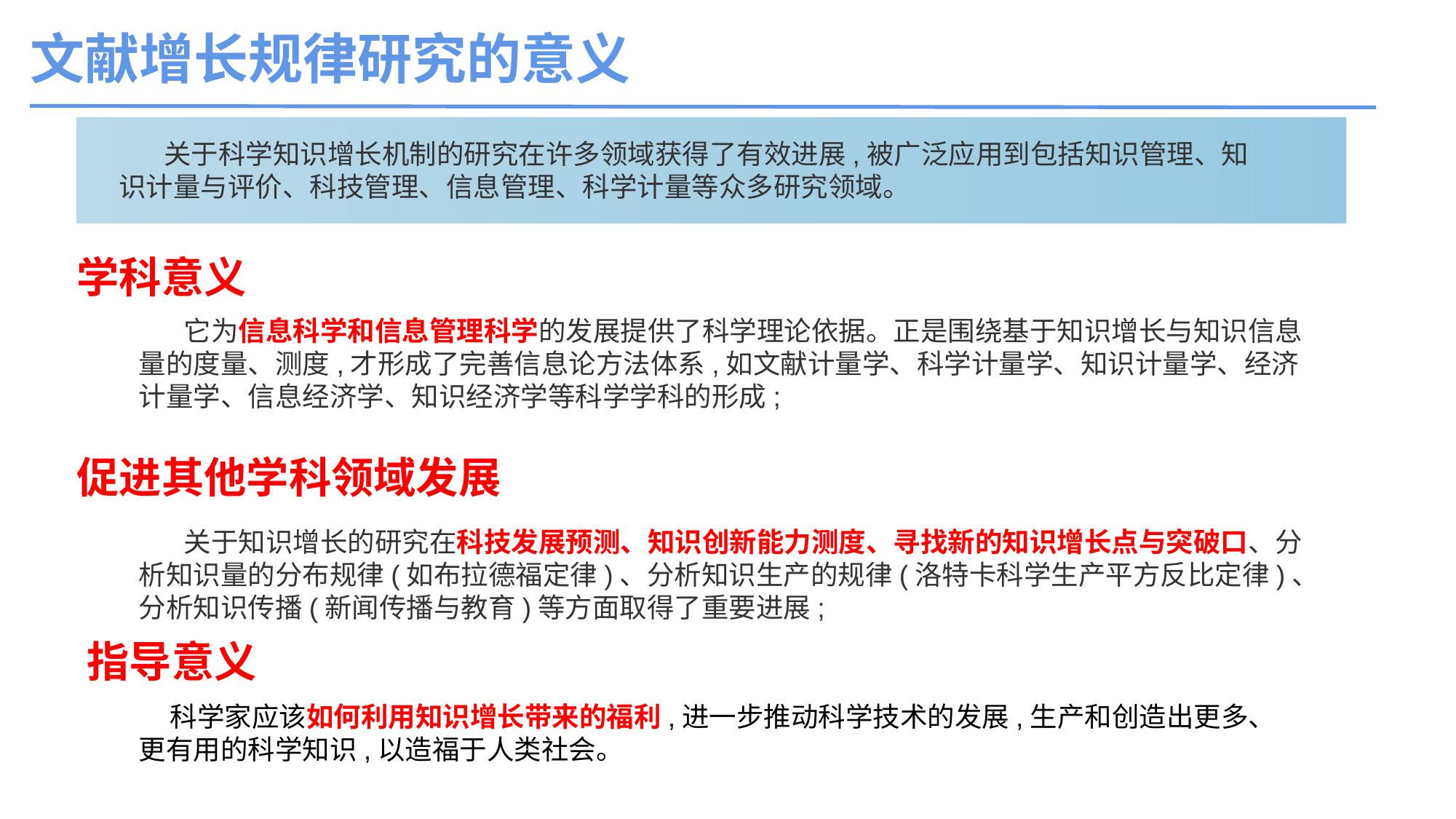

文献增长规律研究的意义

关于科学知识增长机制的研究在许多领域获得了有效进展,被广泛应用到包括知识管理、知识计量与评价、科技管理、信息管理、科学计量等众多研究领域。
学科意义
它为信息科学和信息管理科学的发展提供了科学理论依据。正是围绕基于知识增长与知识信息量的度量、测度,才形成了完善信息论方法体系,如文献计量学、科学计量学、知识计量学、经济计量学、信息经济学、知识经济学等科学学科的形成;
促进其他学科领域发展
关于知识增长的研究在科技发展预测、知识创新能力测度、寻找新的知识增长点与突破口、分析知识量的分布规律(如布拉德福定律)、分析知识生产的规律(洛特卡科学生产平方反比定律)、分析知识传播(新闻传播与教育)等方面取得了重要进展;
指导意义
    科学家应该如何利用知识增长带来的福利,进一步推动科学技术的发展,生产和创造出更多、更有用的科学知识,以造福于人类社会。